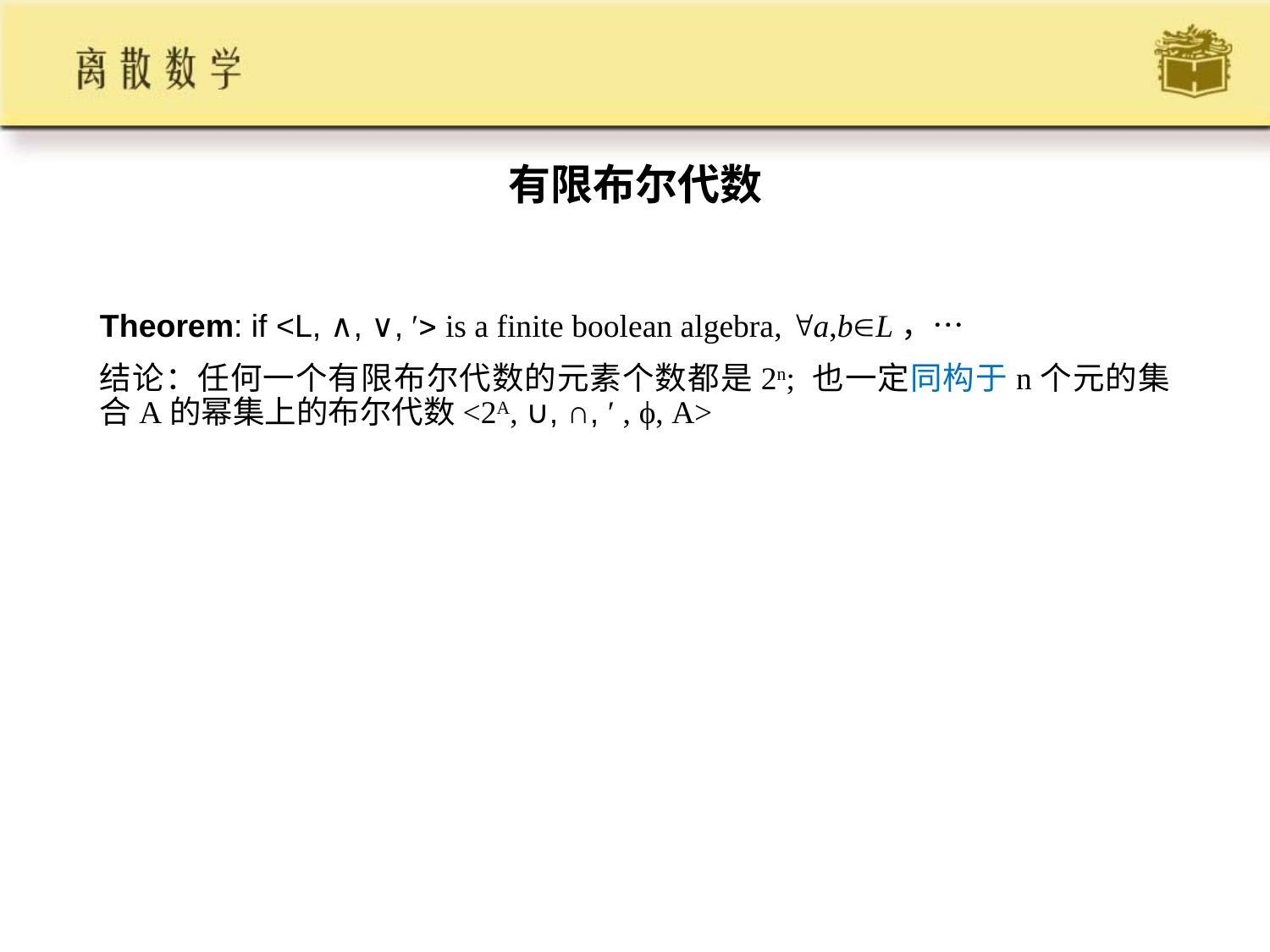

有限布尔代数
Theorem: if <L, ∧, ∨, ′> is a finite boolean algebra, ∀a,b∈L，…
结论：任何一个有限布尔代数的元素个数都是2n; 也一定同构于n个元的集合A的幂集上的布尔代数<2A, ∪, ∩, ′ , ϕ, A>